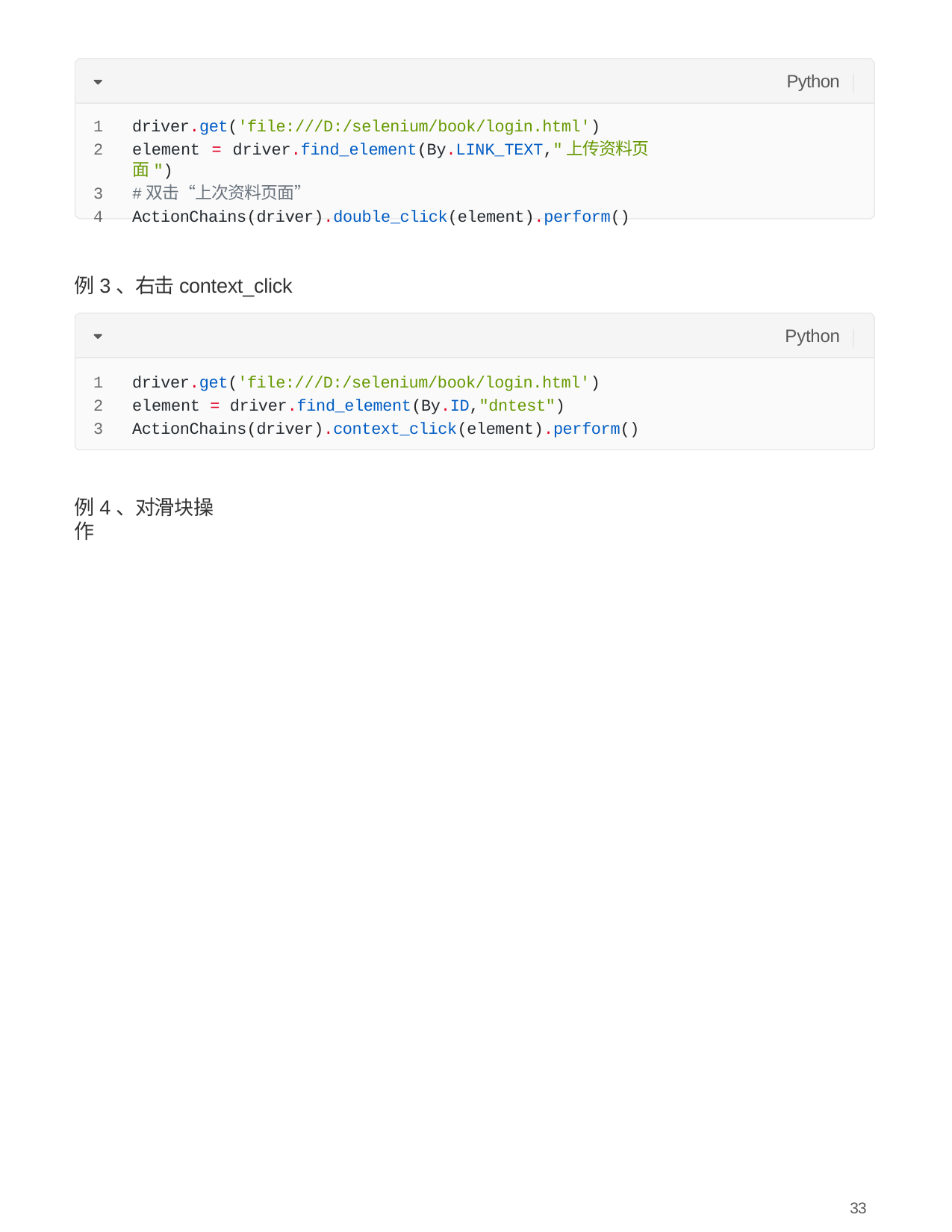

Python

driver.get('file:///D:/selenium/book/login.html')
element = driver.find_element(By.LINK_TEXT,"上传资料⻚⾯")
#双击“上次资料⻚⾯”
ActionChains(driver).double_click(element).perform()
例3、右击context_click

Python

driver.get('file:///D:/selenium/book/login.html')
element = driver.find_element(By.ID,"dntest")
ActionChains(driver).context_click(element).perform()

例4、对滑块操作
33